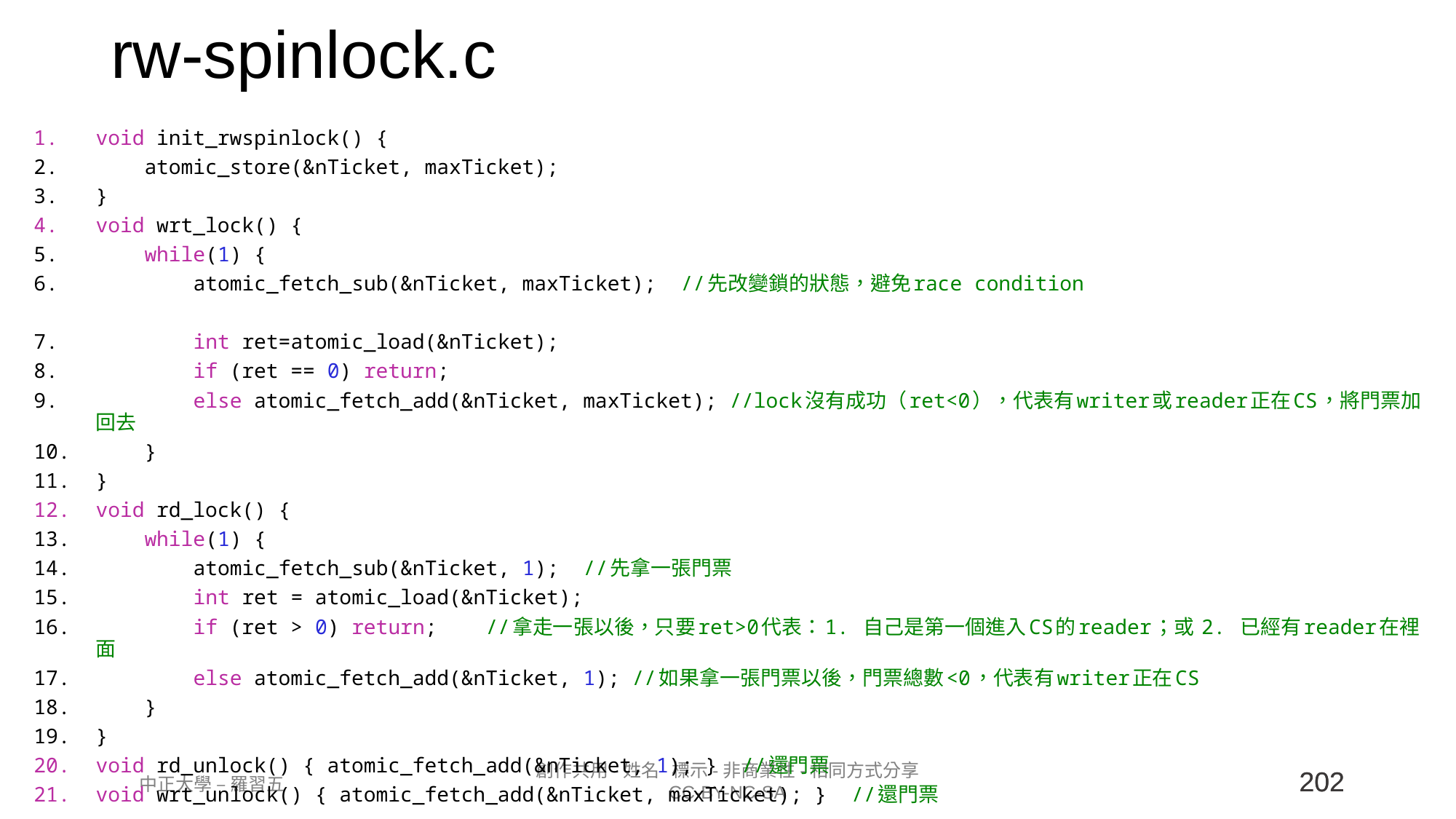

# rw-spinlock.c
void init_rwspinlock() {
    atomic_store(&nTicket, maxTicket);
}
void wrt_lock() {
    while(1) {
        atomic_fetch_sub(&nTicket, maxTicket);  //先改變鎖的狀態，避免race condition

        int ret=atomic_load(&nTicket);
        if (ret == 0) return;
        else atomic_fetch_add(&nTicket, maxTicket); //lock沒有成功（ret<0），代表有writer或reader正在CS，將門票加回去
    }
}
void rd_lock() {
    while(1) {
        atomic_fetch_sub(&nTicket, 1);  //先拿一張門票
        int ret = atomic_load(&nTicket);
        if (ret > 0) return;    //拿走一張以後，只要ret>0代表：1. 自己是第一個進入CS的reader；或 2. 已經有reader在裡面
        else atomic_fetch_add(&nTicket, 1); //如果拿一張門票以後，門票總數<0，代表有writer正在CS
    }
}
void rd_unlock() { atomic_fetch_add(&nTicket, 1); }  //還門票
void wrt_unlock() { atomic_fetch_add(&nTicket, maxTicket); }  //還門票